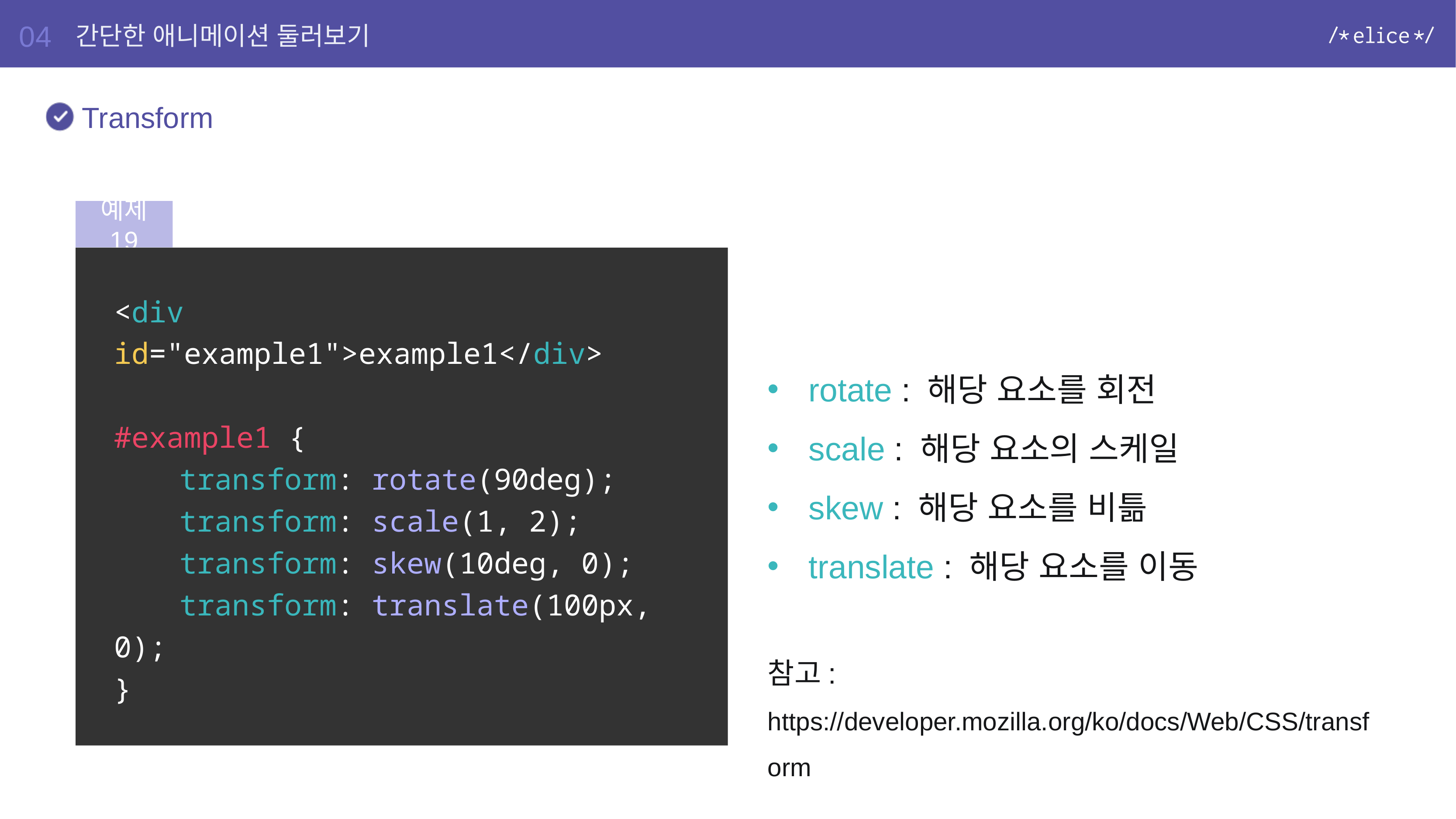

04
간단한 애니메이션 둘러보기
Transform
예제 19
<div id="example1">example1</div>

#example1 {
	transform: rotate(90deg);
	transform: scale(1, 2);
	transform: skew(10deg, 0);
	transform: translate(100px, 0);
}

rotate : 해당 요소를 회전
scale : 해당 요소의 스케일
skew : 해당 요소를 비틂
translate : 해당 요소를 이동

참고: https://developer.mozilla.org/ko/docs/Web/CSS/transform